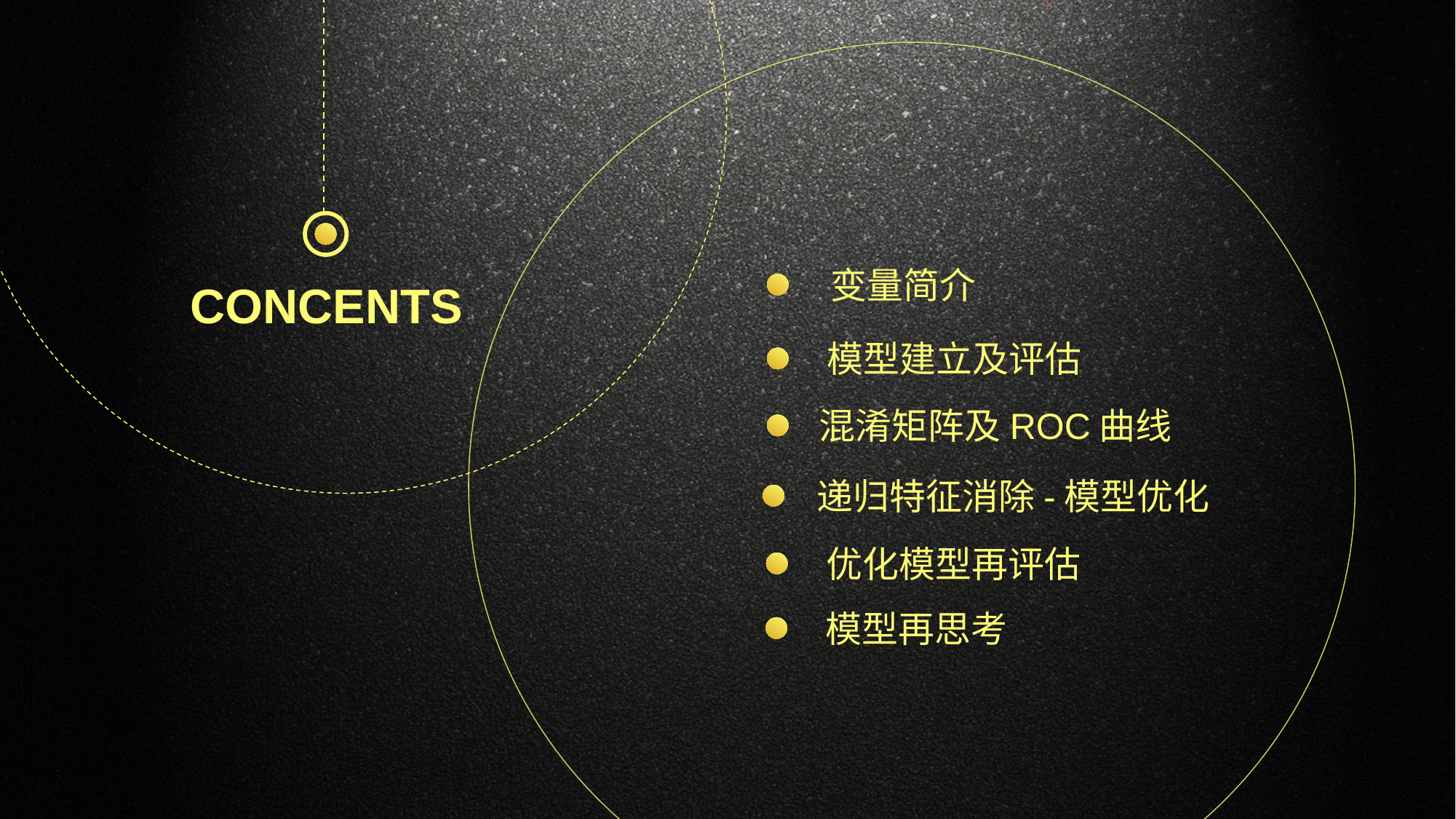

变量简介

CONCENTS
模型建立及评估

混淆矩阵及ROC曲线

递归特征消除-模型优化

优化模型再评估

模型再思考